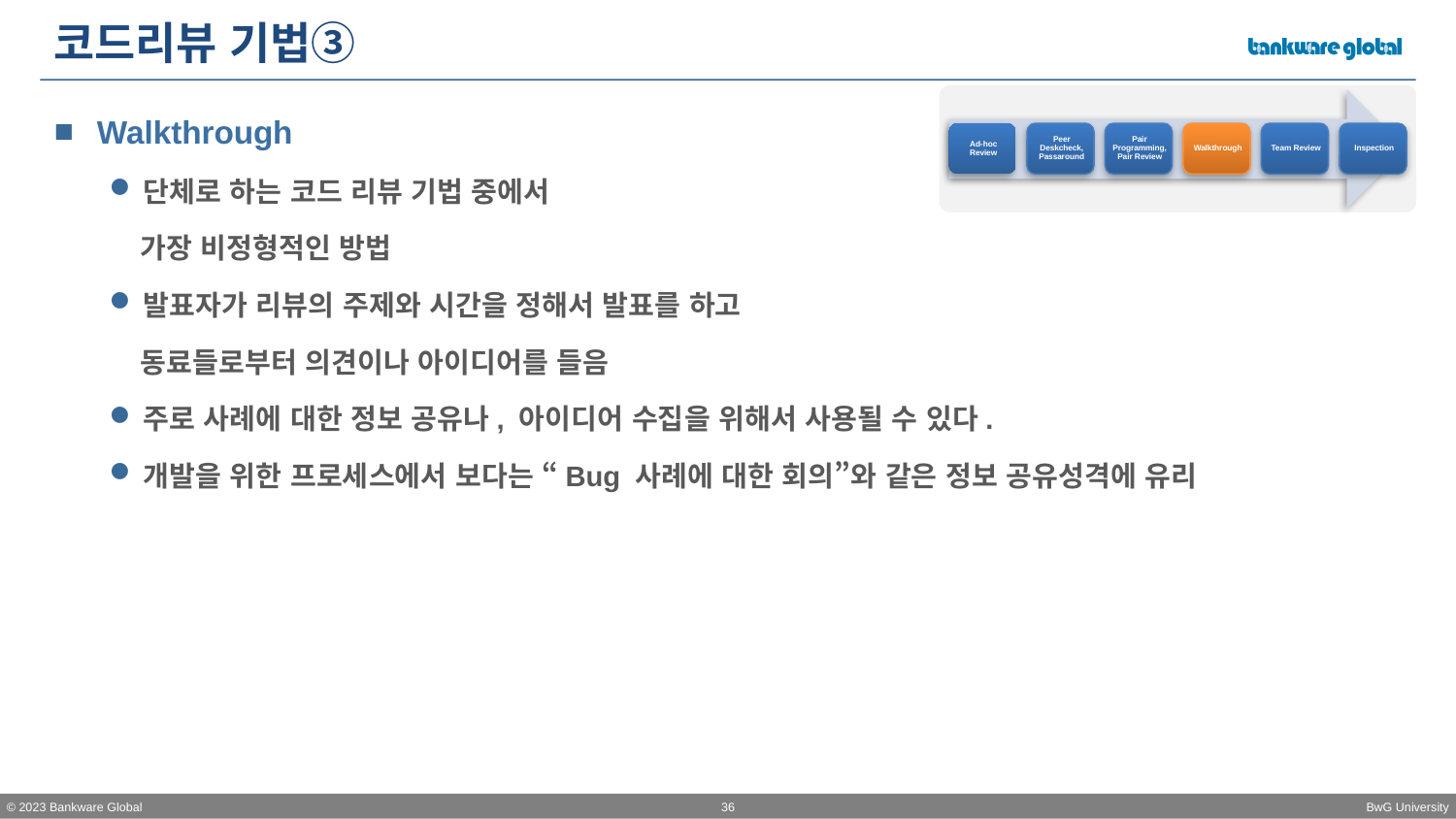

# 코드리뷰 기법③
Walkthrough
단체로 하는 코드 리뷰 기법 중에서
   가장 비정형적인 방법
발표자가 리뷰의 주제와 시간을 정해서 발표를 하고
   동료들로부터 의견이나 아이디어를 들음
주로 사례에 대한 정보 공유나, 아이디어 수집을 위해서 사용될 수 있다.
개발을 위한 프로세스에서 보다는 “Bug 사례에 대한 회의”와 같은 정보 공유성격에 유리

Ad-hoc Review
Peer Deskcheck, Passaround
Pair Programming, Pair Review
Walkthrough
Team Review
Inspection
36